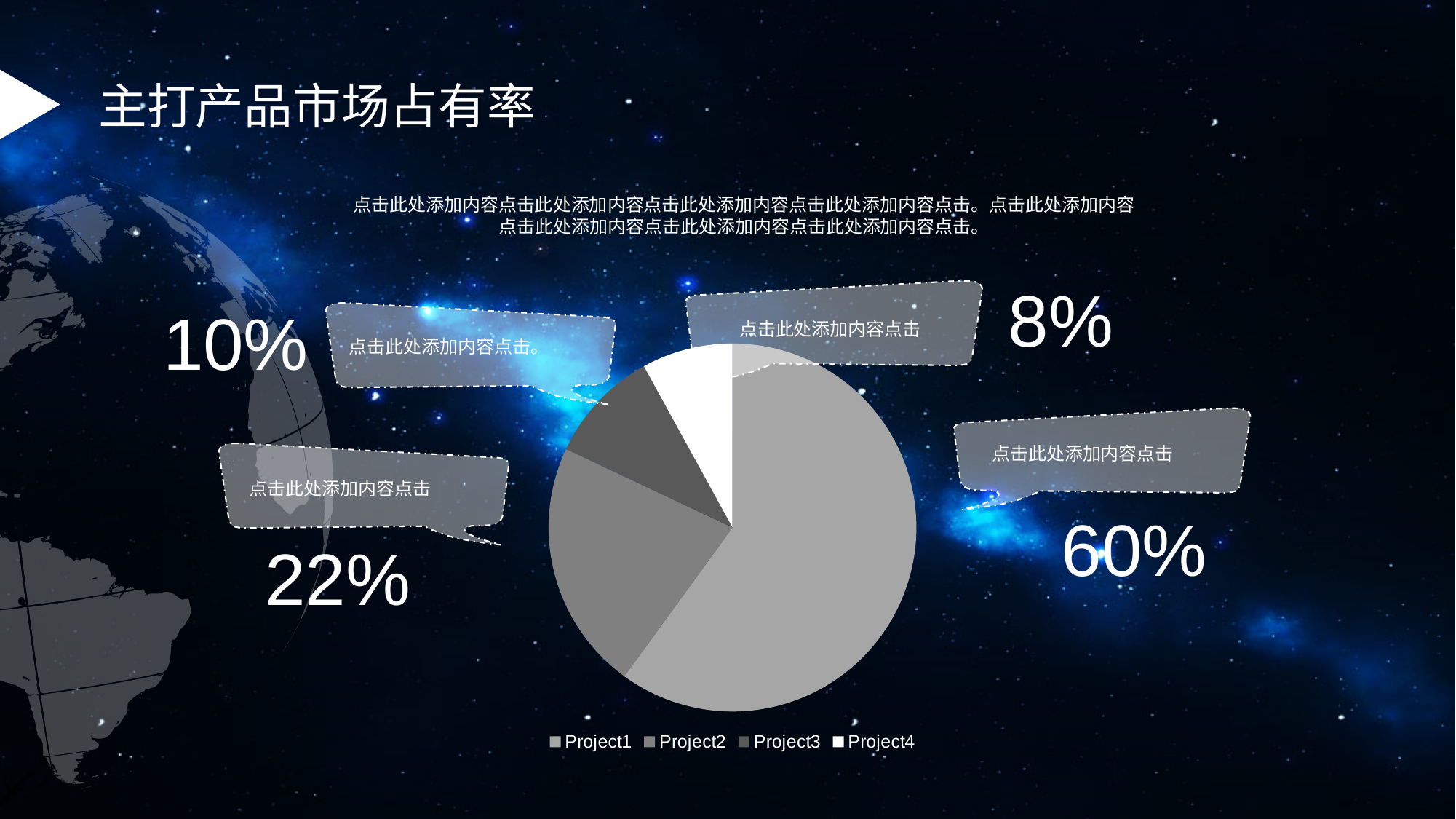

主打产品市场占有率

点击此处添加内容点击此处添加内容点击此处添加内容点击此处添加内容点击。点击此处添加内容点击此处添加内容点击此处添加内容点击此处添加内容点击。
8%

10%

点击此处添加内容点击
点击此处添加内容点击。

### Chart

| Category | 销售额 |
|---|---|
| Project1 | 60.0 |
| Project2 | 22.0 |
| Project3 | 10.0 |
| Project4 | 8.0 |
点击此处添加内容点击

点击此处添加内容点击
60%
22%
.